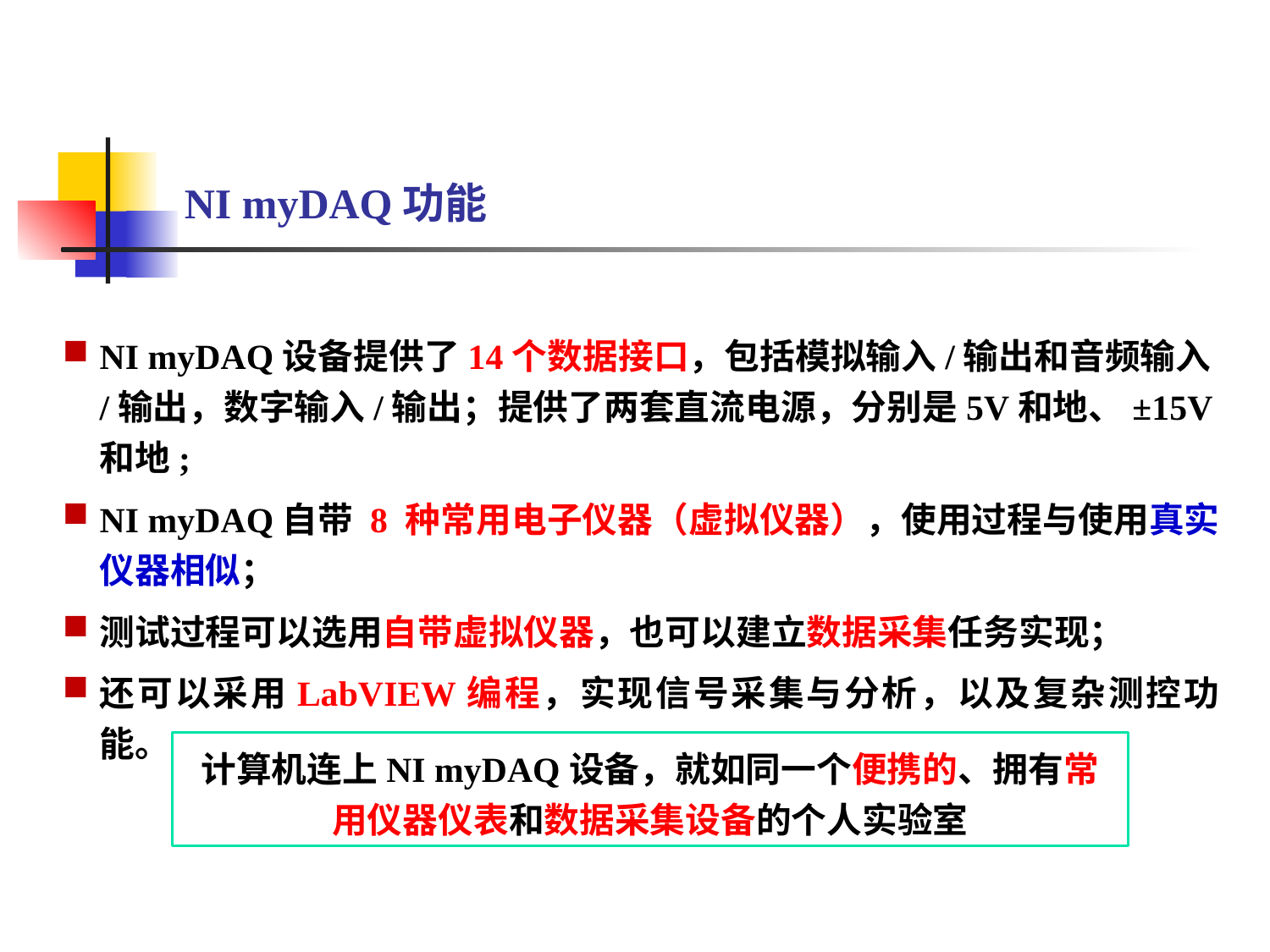

NI myDAQ功能
NI myDAQ设备提供了14个数据接口，包括模拟输入/输出和音频输入/输出，数字输入/输出；提供了两套直流电源，分别是5V和地、±15V和地;
NI myDAQ自带 8 种常用电子仪器（虚拟仪器），使用过程与使用真实仪器相似；
测试过程可以选用自带虚拟仪器，也可以建立数据采集任务实现；
还可以采用LabVIEW编程，实现信号采集与分析，以及复杂测控功能。
计算机连上NI myDAQ设备，就如同一个便携的、拥有常用仪器仪表和数据采集设备的个人实验室